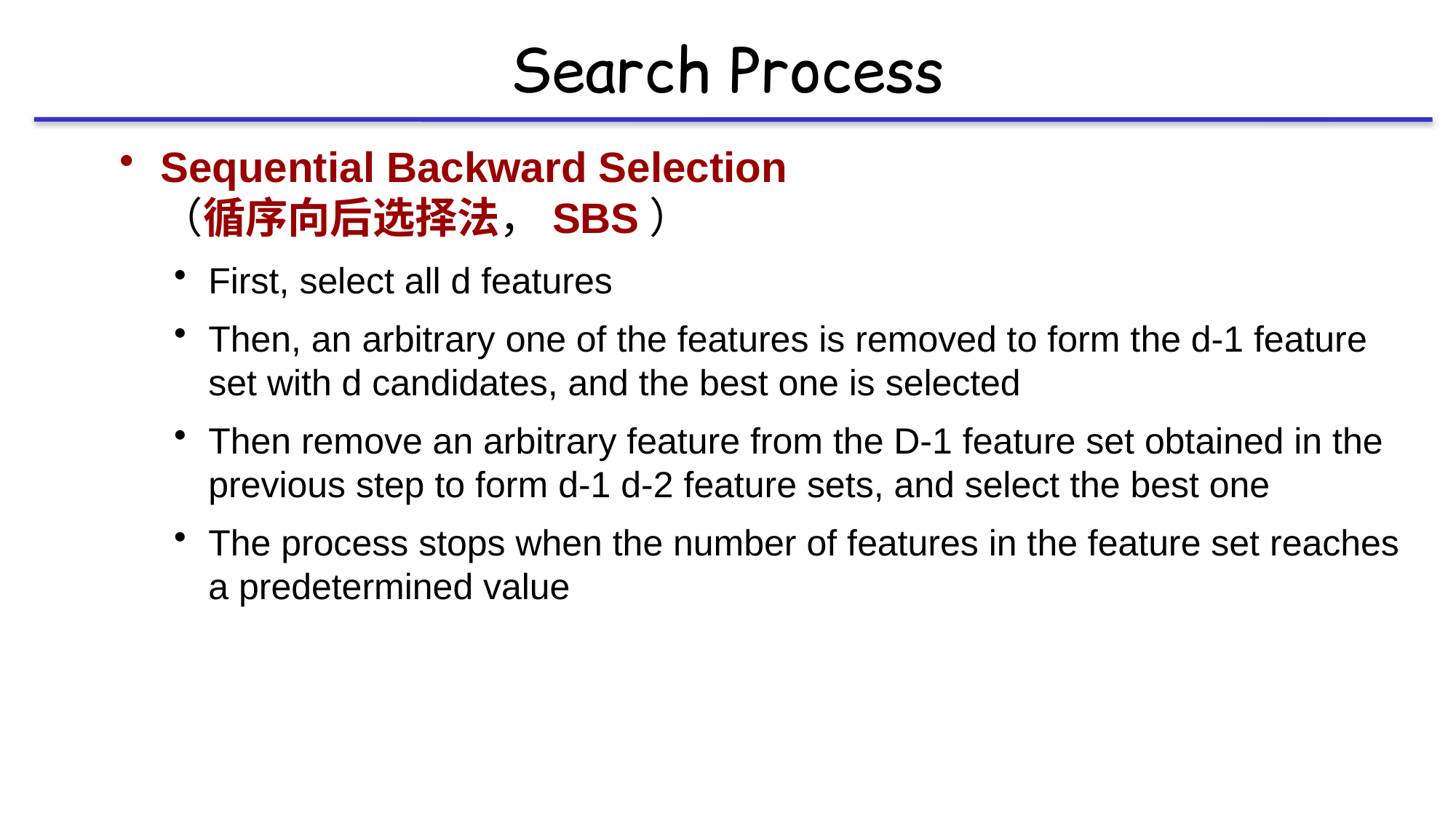

# Search Process
Sequential Backward Selection
（循序向后选择法，SBS）
First, select all d features
Then, an arbitrary one of the features is removed to form the d-1 feature set with d candidates, and the best one is selected
Then remove an arbitrary feature from the D-1 feature set obtained in the previous step to form d-1 d-2 feature sets, and select the best one
The process stops when the number of features in the feature set reaches a predetermined value